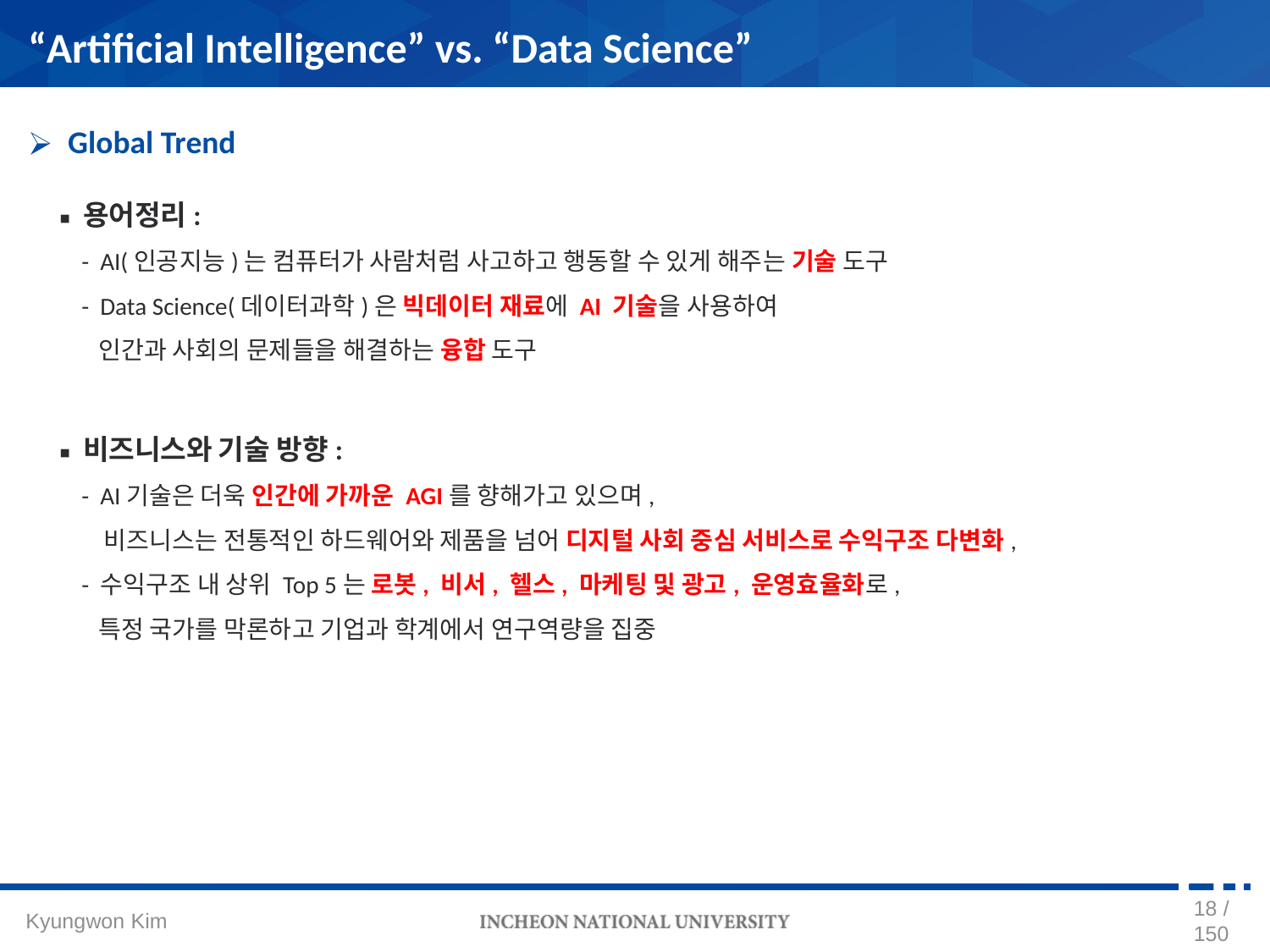

“Artificial Intelligence” vs. “Data Science”
Global Trend
용어정리:
    -  AI(인공지능)는 컴퓨터가 사람처럼 사고하고 행동할 수 있게 해주는 기술 도구
    -  Data Science(데이터과학)은 빅데이터 재료에 AI 기술을 사용하여
      인간과 사회의 문제들을 해결하는 융합 도구

비즈니스와 기술 방향:
    -  AI기술은 더욱 인간에 가까운 AGI를 향해가고 있으며,
       비즈니스는 전통적인 하드웨어와 제품을 넘어 디지털 사회 중심 서비스로 수익구조 다변화,
    - 수익구조 내 상위 Top 5는 로봇, 비서, 헬스, 마케팅 및 광고, 운영효율화로,
      특정 국가를 막론하고 기업과 학계에서 연구역량을 집중
18 / 150